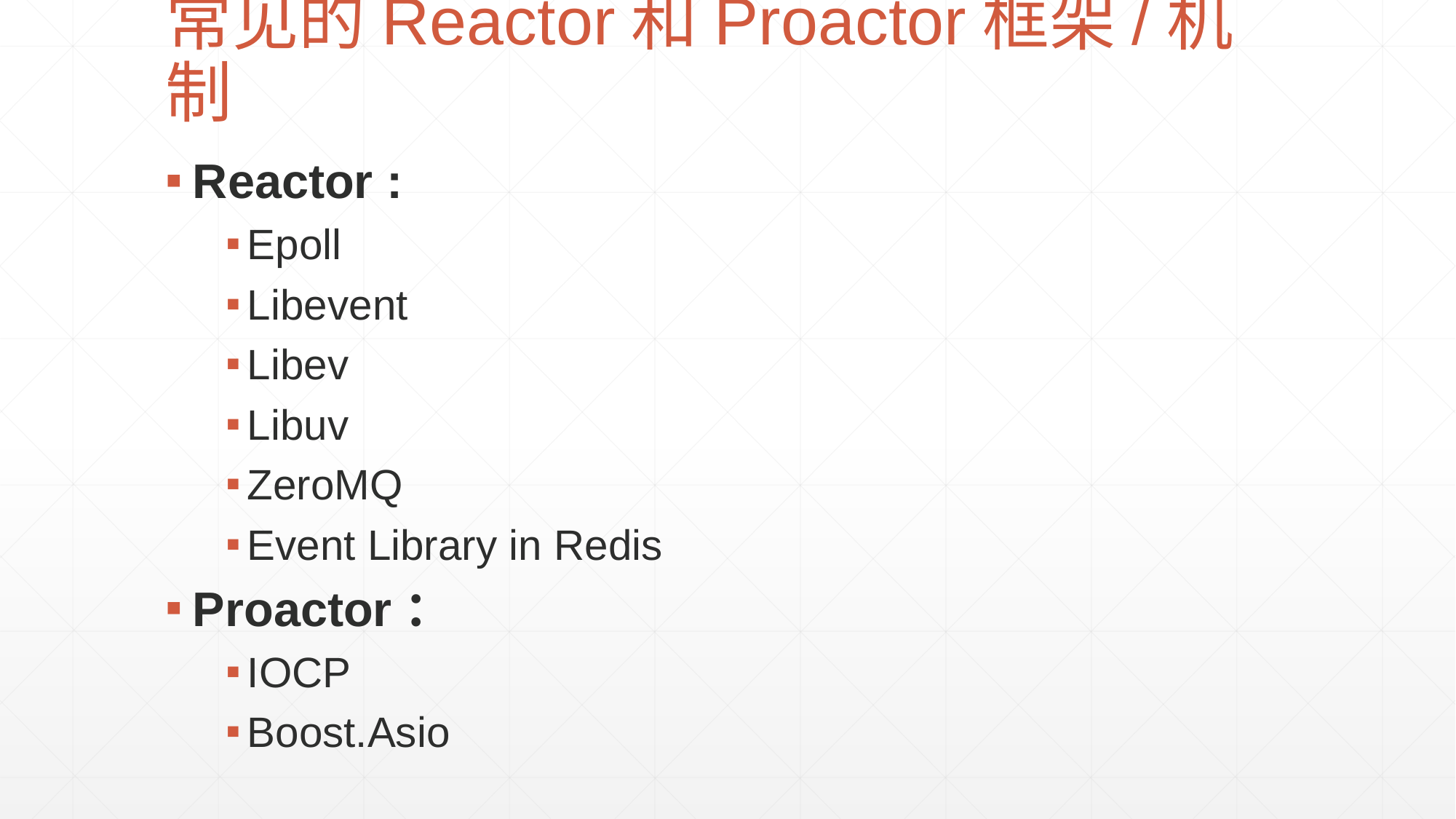

# 常见的Reactor和Proactor框架/机制
Reactor :
Epoll
Libevent
Libev
Libuv
ZeroMQ
Event Library in Redis
Proactor：
IOCP
Boost.Asio